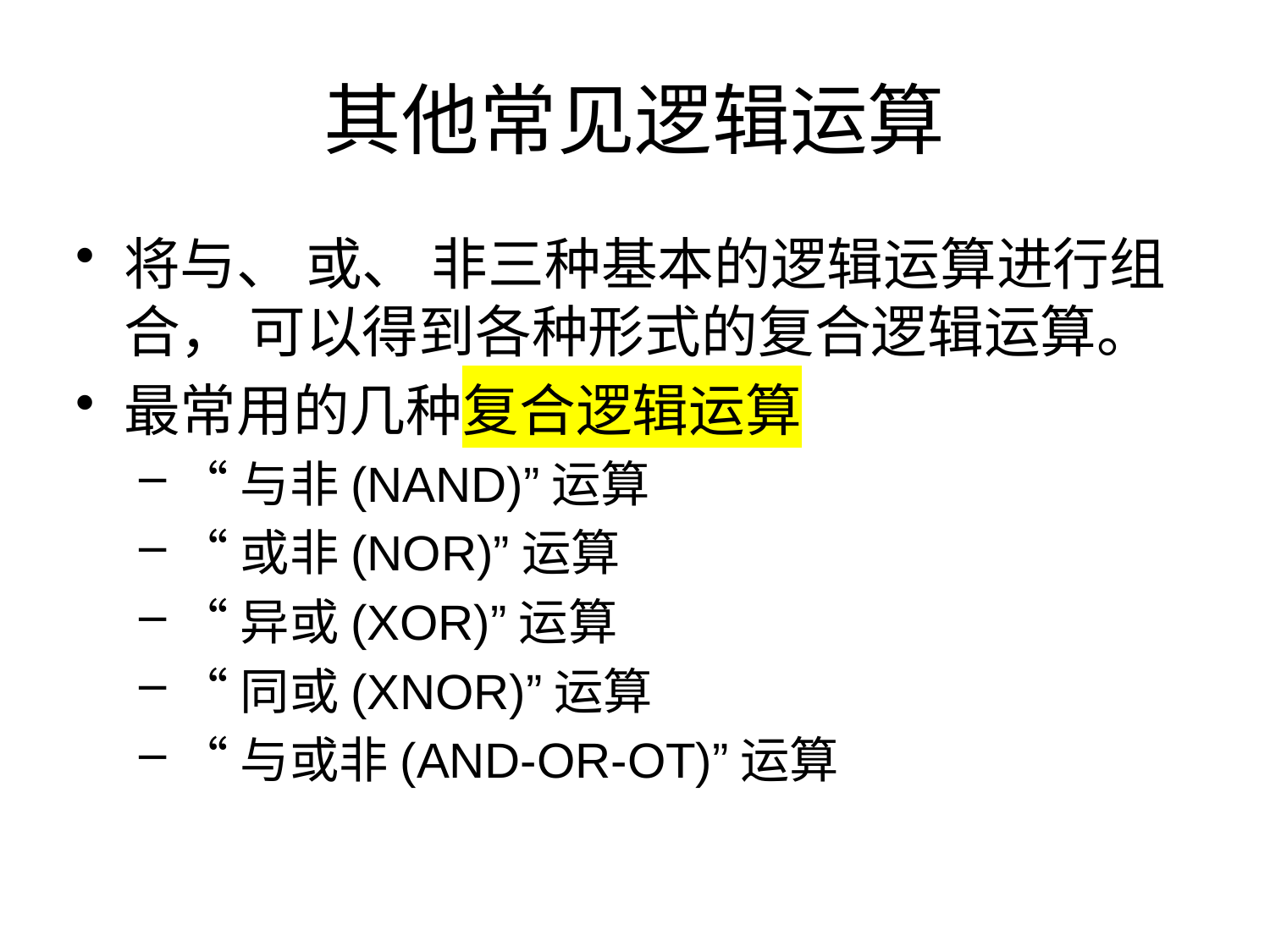

# 其他常见逻辑运算
将与、 或、 非三种基本的逻辑运算进行组合， 可以得到各种形式的复合逻辑运算。
最常用的几种复合逻辑运算
“与非(NAND)”运算
“或非(NOR)”运算
“异或(XOR)”运算
“同或(XNOR)”运算
“与或非(AND-OR-OT)”运算